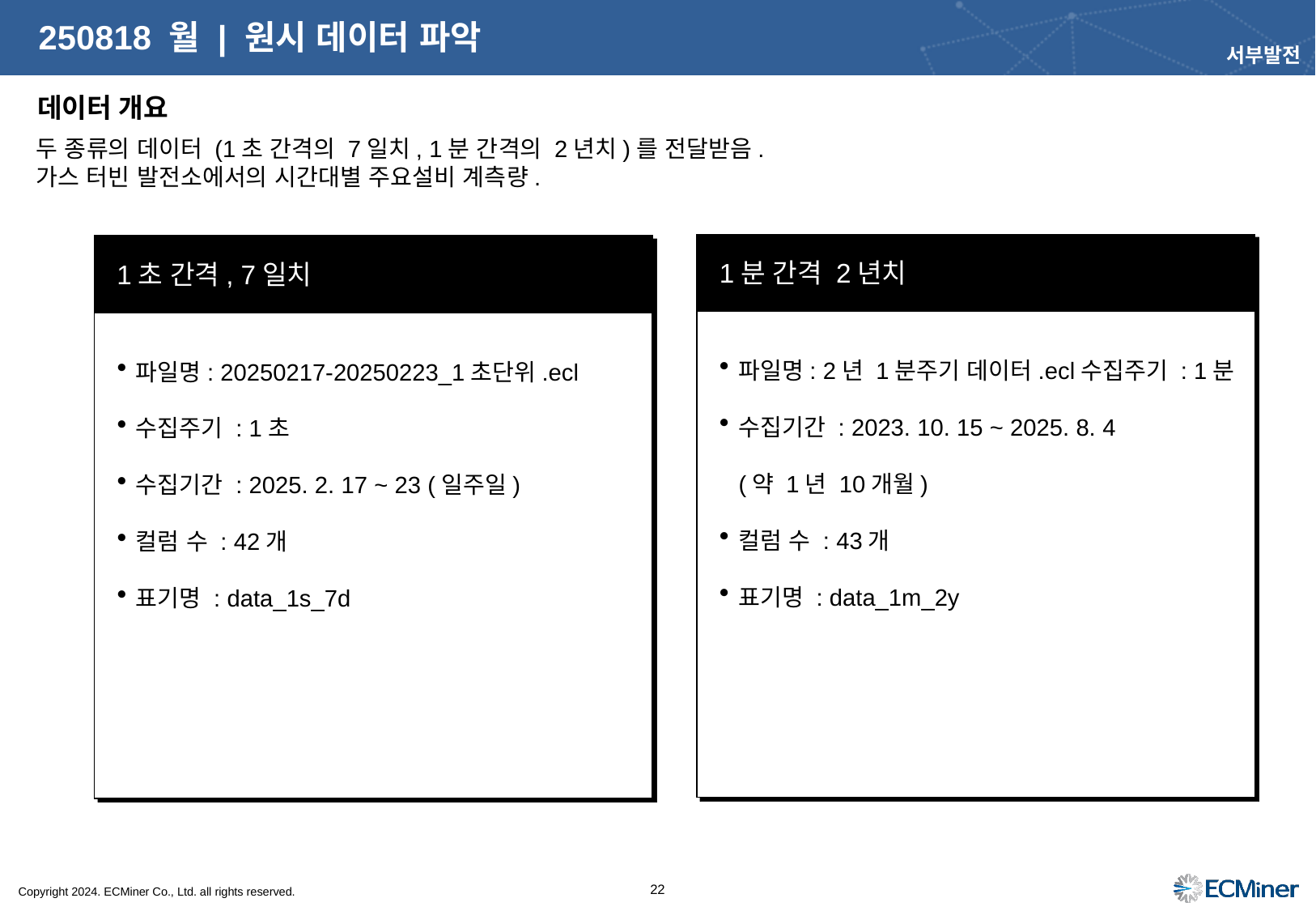

# 250818 월 | 원시 데이터 파악
서부발전
데이터 개요
두 종류의 데이터 (1초 간격의 7일치, 1분 간격의 2년치)를 전달받음.
가스 터빈 발전소에서의 시간대별 주요설비 계측량.

1분 간격 2년치
파일명: 2년 1분주기 데이터.ecl수집주기 : 1분
수집기간 : 2023. 10. 15 ~ 2025. 8. 4
(약 1년 10개월)
컬럼 수 : 43개
표기명 : data_1m_2y

1초 간격, 7일치
파일명: 20250217-20250223_1초단위.ecl
수집주기 : 1초
수집기간 : 2025. 2. 17 ~ 23 (일주일)
컬럼 수 : 42개
표기명 : data_1s_7d